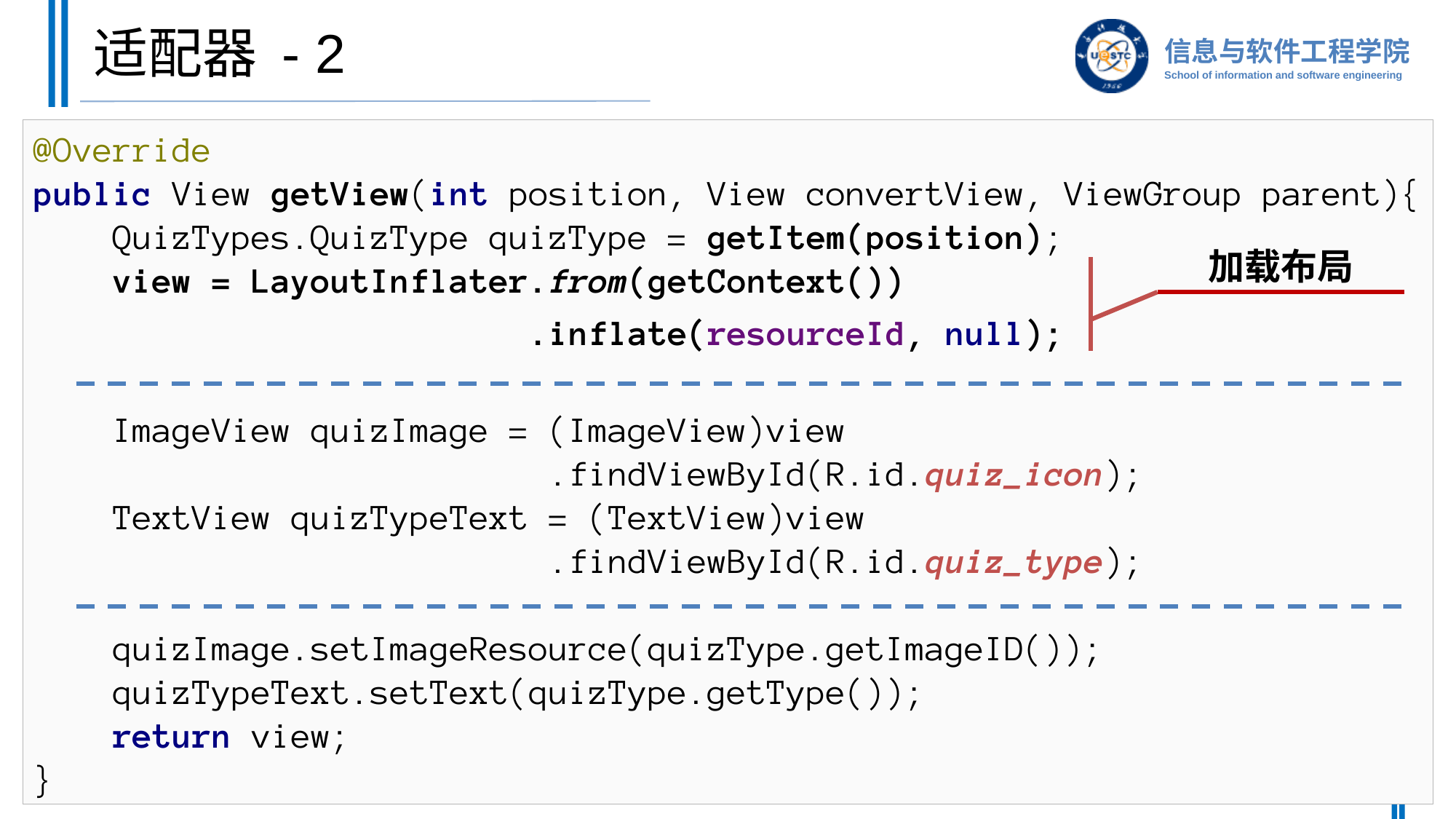

# 适配器 - 2
@Override
public View getView(int position, View convertView, ViewGroup parent){
    QuizTypes.QuizType quizType = getItem(position);
    view = LayoutInflater.from(getContext())
                         .inflate(resourceId, null);

    ImageView quizImage = (ImageView)view
                          .findViewById(R.id.quiz_icon);
    TextView quizTypeText = (TextView)view
                          .findViewById(R.id.quiz_type);
    quizImage.setImageResource(quizType.getImageID());
    quizTypeText.setText(quizType.getType());
    return view;
}
加载布局
88-246